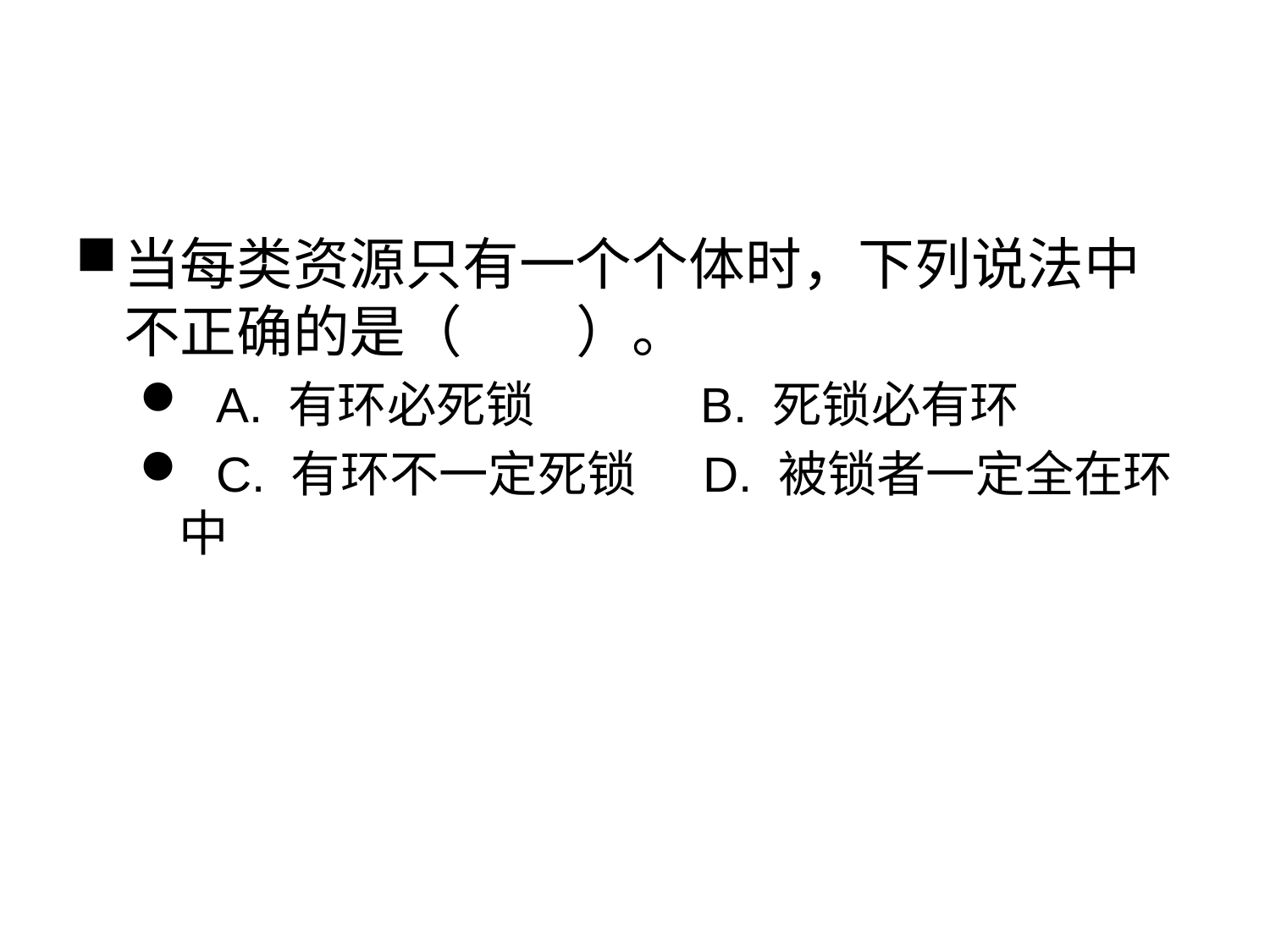

#
当每类资源只有一个个体时，下列说法中不正确的是（　　）。
  A. 有环必死锁　　     B. 死锁必有环
  C. 有环不一定死锁     D. 被锁者一定全在环中